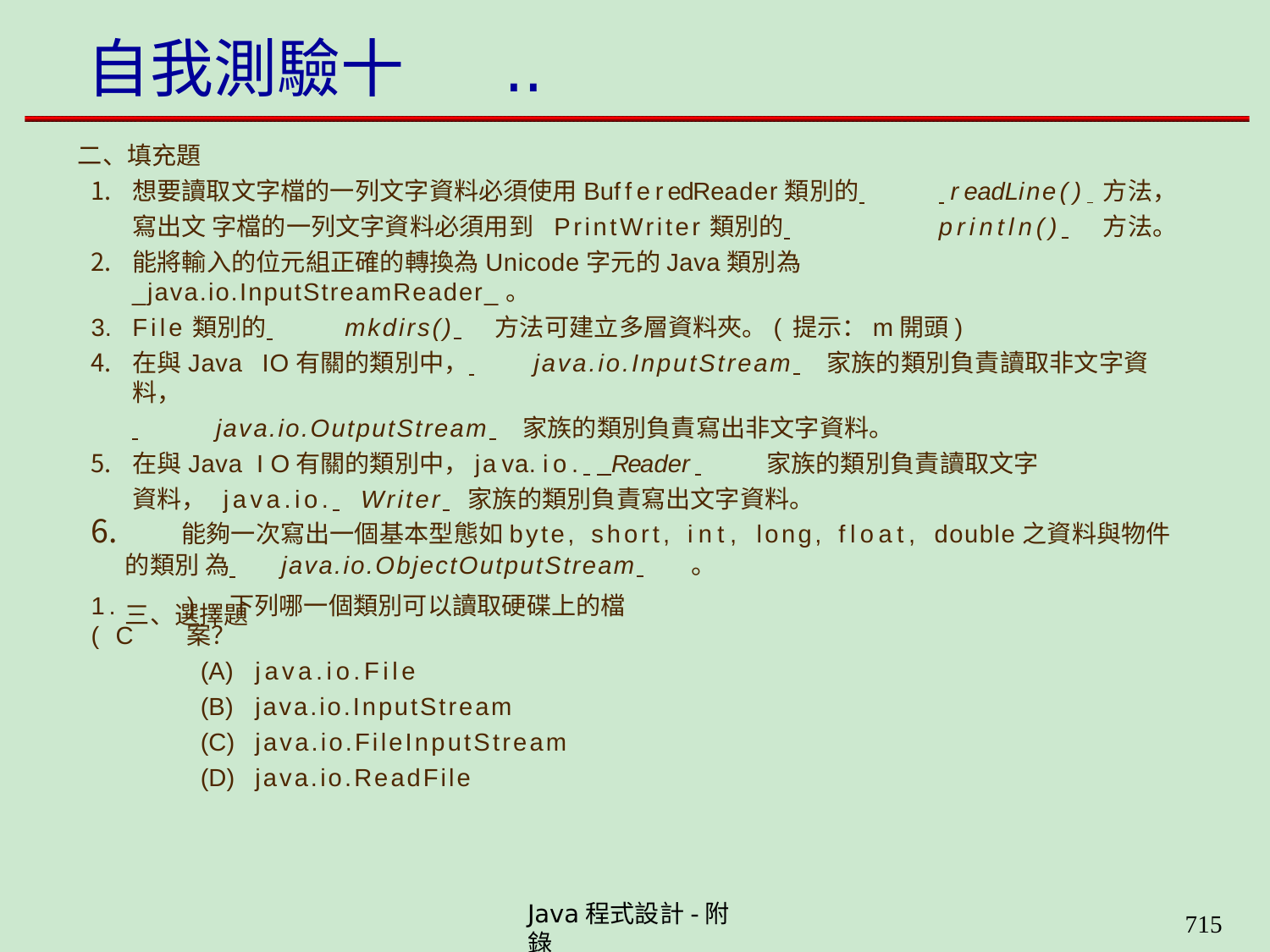

# 自我測驗十	..
二、填充題
想要讀取文字檔的一列文字資料必須使用BufferedReader類別的 	 readLine() 	方法，寫出文 字檔的一列文字資料必須用到 PrintWriter類別的 	println() 	方法。
能將輸入的位元組正確的轉換為Unicode字元的Java類別為_java.io.InputStreamReader_。
File類別的 	mkdirs() 	方法可建立多層資料夾。(提示：m開頭)
在與Java  IO有關的類別中， 	java.io.InputStream 	家族的類別負責讀取非文字資料，
 	java.io.OutputStream 	家族的類別負責寫出非文字資料。
在與Java  IO有關的類別中，java.io.   Reader 	家族的類別負責讀取文字資料，  java.io.  Writer 	家族的類別負責寫出文字資料。
	能夠一次寫出一個基本型態如byte, short, int, long, float, double之資料與物件的類別 為 	java.io.ObjectOutputStream 	。

三、選擇題
)	下列哪一個類別可以讀取硬碟上的檔案？
java.io.File
java.io.InputStream
java.io.FileInputStream
java.io.ReadFile
1.( C
Java程式設計-附錄
715